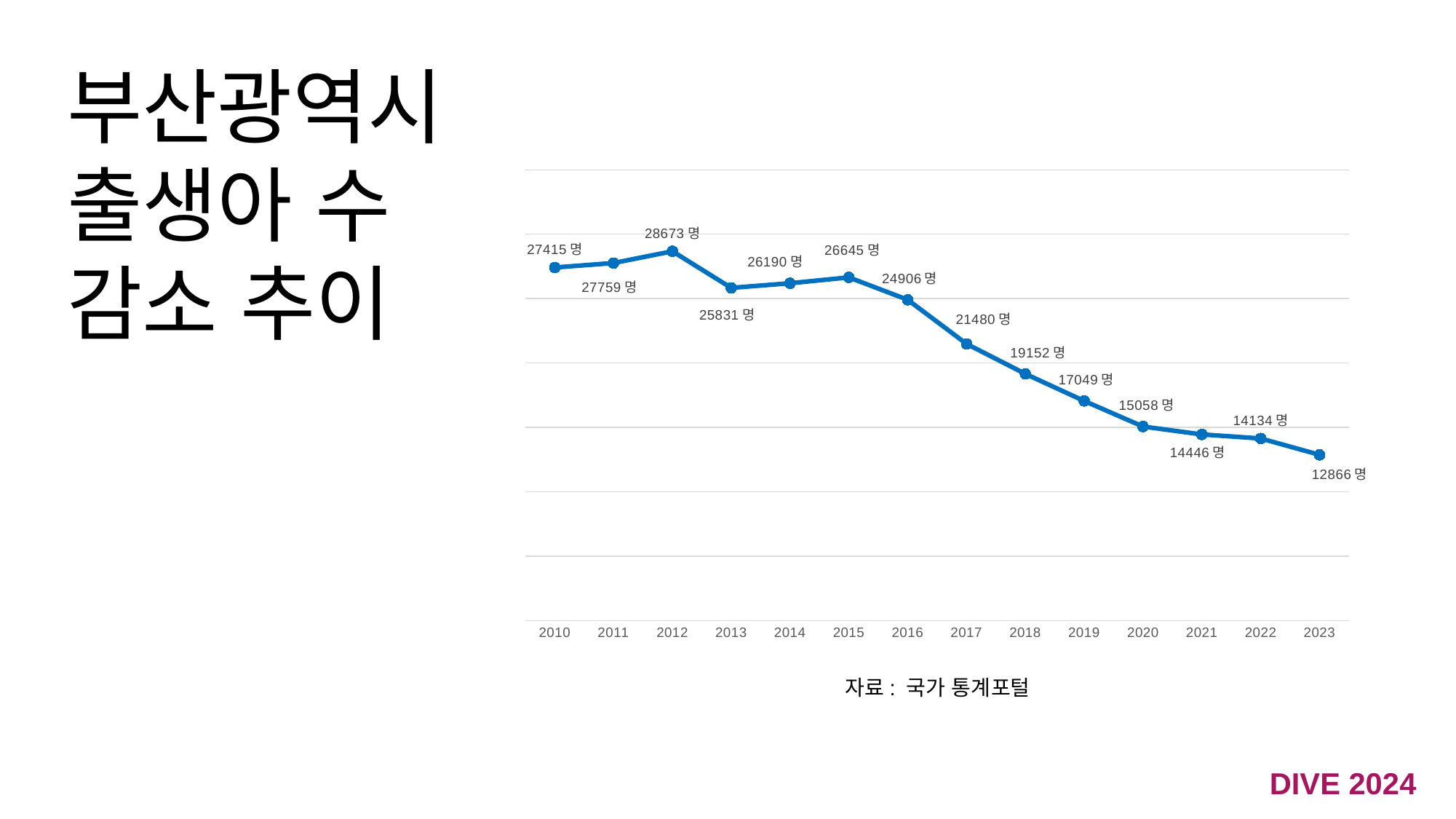

부산광역시
출생아 수
감소 추이

### Chart

| Category | 부산광역시 |
|---|---|
| 2010 | 27415.0 |
| 2011 | 27759.0 |
| 2012 | 28673.0 |
| 2013 | 25831.0 |
| 2014 | 26190.0 |
| 2015 | 26645.0 |
| 2016 | 24906.0 |
| 2017 | 21480.0 |
| 2018 | 19152.0 |
| 2019 | 17049.0 |
| 2020 | 15058.0 |
| 2021 | 14446.0 |
| 2022 | 14134.0 |
| 2023 | 12866.0 |
자료: 국가 통계포털